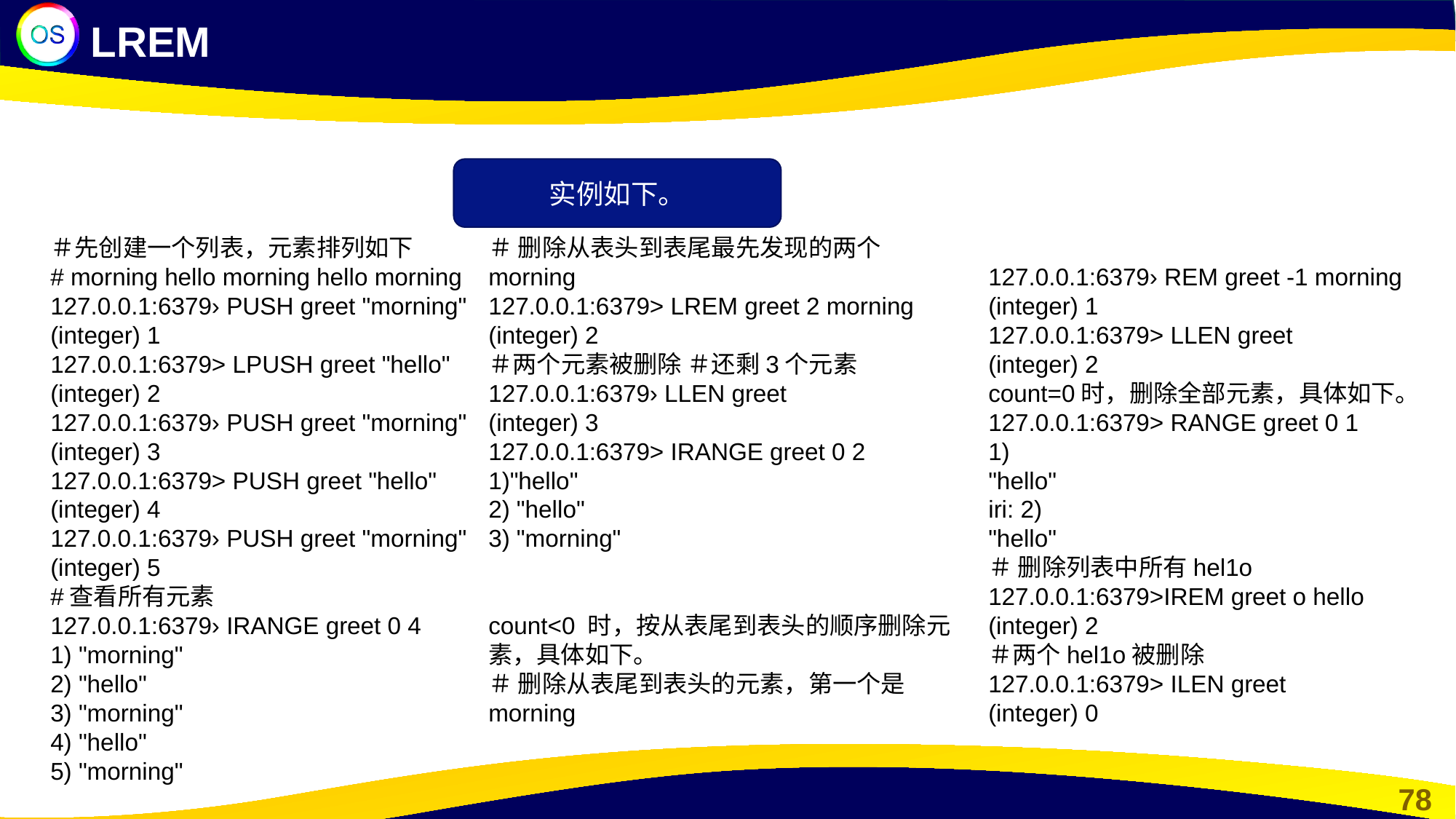

LREM
实例如下。
＃先创建一个列表，元素排列如下
# morning hello morning hello morning
127.0.0.1:6379› PUSH greet "morning"
(integer) 1
127.0.0.1:6379> LPUSH greet "hello"
(integer) 2
127.0.0.1:6379› PUSH greet "morning"
(integer) 3
127.0.0.1:6379> PUSH greet "hello"
(integer) 4
127.0.0.1:6379› PUSH greet "morning"
(integer) 5
#查看所有元素
127.0.0.1:6379› IRANGE greet 0 4
1) "morning"
2) "hello"
3) "morning"
4) "hello"
5) "morning"
＃ 删除从表头到表尾最先发现的两个morning
127.0.0.1:6379> LREM greet 2 morning
(integer) 2
＃两个元素被删除 ＃还剩3个元素
127.0.0.1:6379› LLEN greet
(integer) 3
127.0.0.1:6379> IRANGE greet 0 2
1)"hello"
2) "hello"
3) "morning"

count<0 时，按从表尾到表头的顺序删除元素，具体如下。
＃ 删除从表尾到表头的元素，第一个是 morning

127.0.0.1:6379› REM greet -1 morning
(integer) 1
127.0.0.1:6379> LLEN greet
(integer) 2
count=0时，删除全部元素，具体如下。
127.0.0.1:6379> RANGE greet 0 1
1)
"hello"
iri: 2)
"hello"
＃ 删除列表中所有hel1o
127.0.0.1:6379>IREM greet o hello
(integer) 2
＃两个hel1o被删除
127.0.0.1:6379> ILEN greet
(integer) 0